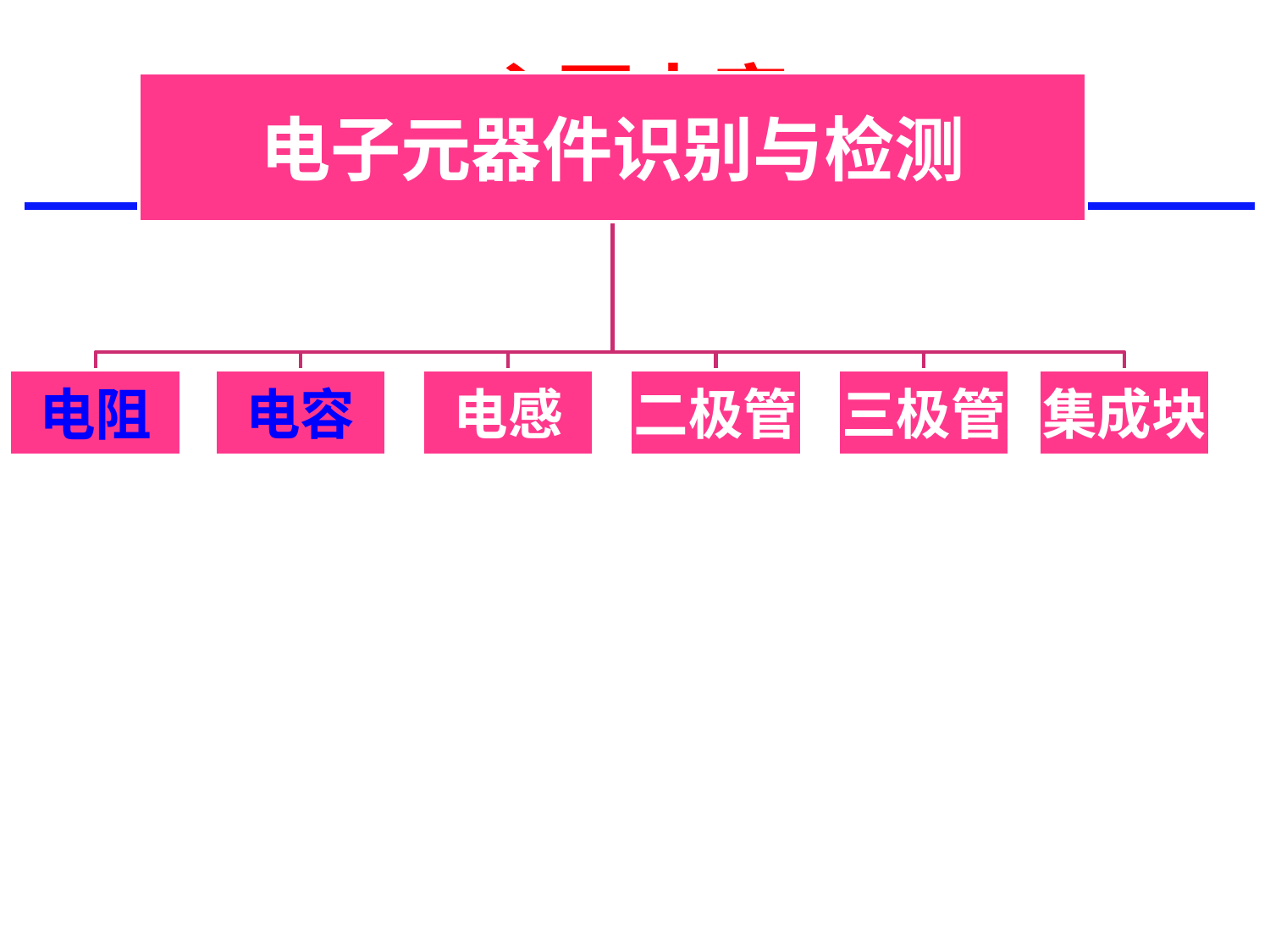

# 主要内容
电子元器件识别与检测
电阻
电容
电感
二极管
三极管
集成块